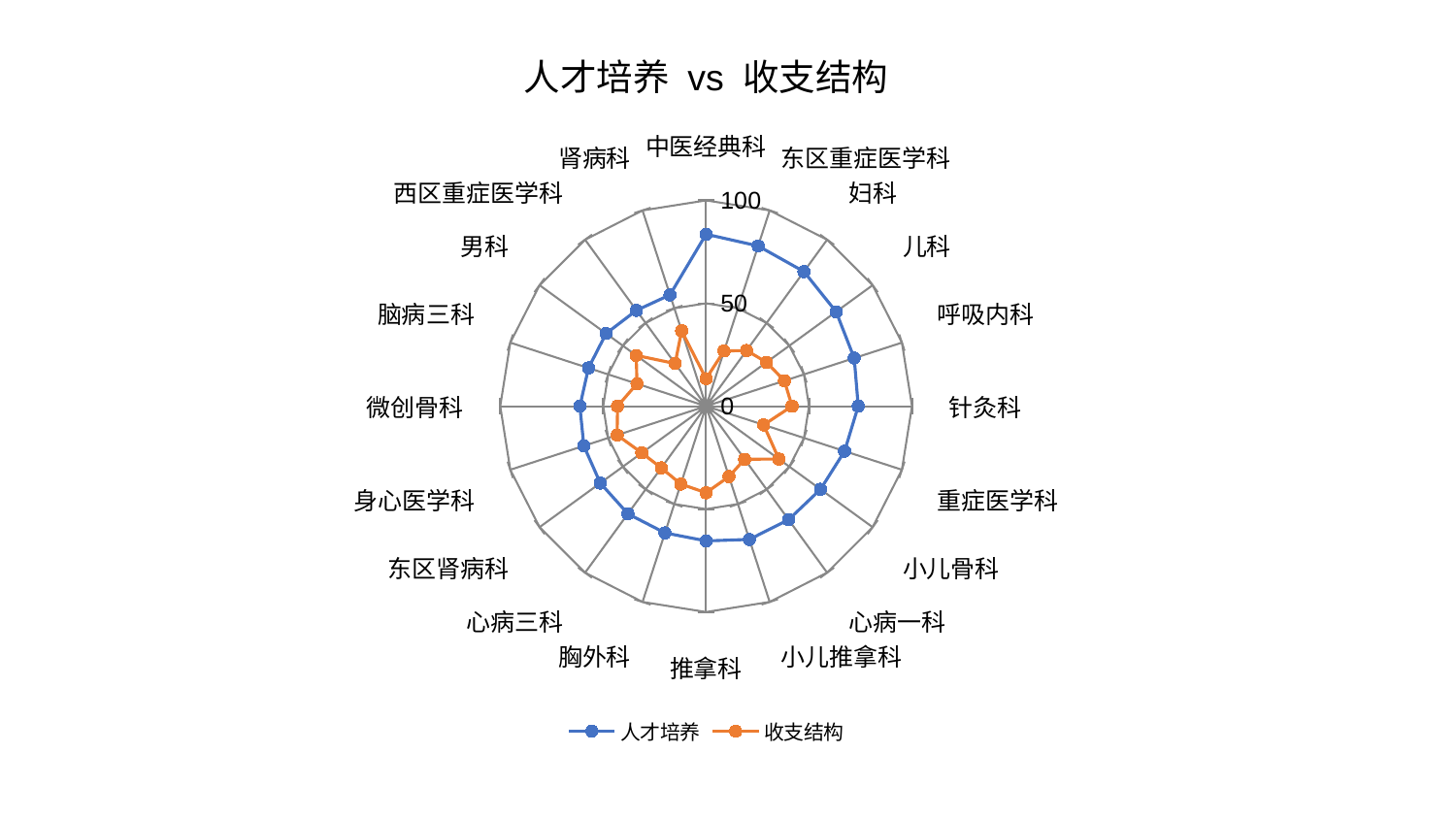

### Chart: 人才培养 vs 收支结构

| Category | 人才培养 | 收支结构 |
|---|---|---|
| 中医经典科 | 83.57223997374713 | 13.374257978356525 |
| 东区重症医学科 | 81.86022853627856 | 28.24149254940553 |
| 妇科 | 80.83475489443515 | 33.46539645332837 |
| 儿科 | 78.05654322250422 | 36.28514655123585 |
| 呼吸内科 | 75.66609034169288 | 40.01037796719541 |
| 针灸科 | 73.89291855948896 | 41.749683344987474 |
| 重症医学科 | 70.73844100047283 | 29.40191603544622 |
| 小儿骨科 | 68.69952006950422 | 43.71910785580761 |
| 心病一科 | 68.18556249977117 | 31.867135893178684 |
| 小儿推拿科 | 68.08737409467676 | 35.966455744707154 |
| 推拿科 | 65.45955068149887 | 42.086565770835215 |
| 胸外科 | 64.74690302266286 | 39.800168070154825 |
| 心病三科 | 64.63444106599373 | 37.072447446235365 |
| 东区肾病科 | 63.553801003489376 | 38.64151859455888 |
| 身心医学科 | 62.4604557495172 | 45.436085300332486 |
| 微创骨科 | 61.32053619090893 | 43.02963705435107 |
| 脑病三科 | 60.08721068482428 | 35.30298015046244 |
| 男科 | 60.079755975833514 | 41.980130662842605 |
| 西区重症医学科 | 57.55602496875414 | 25.635656054065706 |
| 肾病科 | 56.87290595013412 | 38.51671134040029 |
86